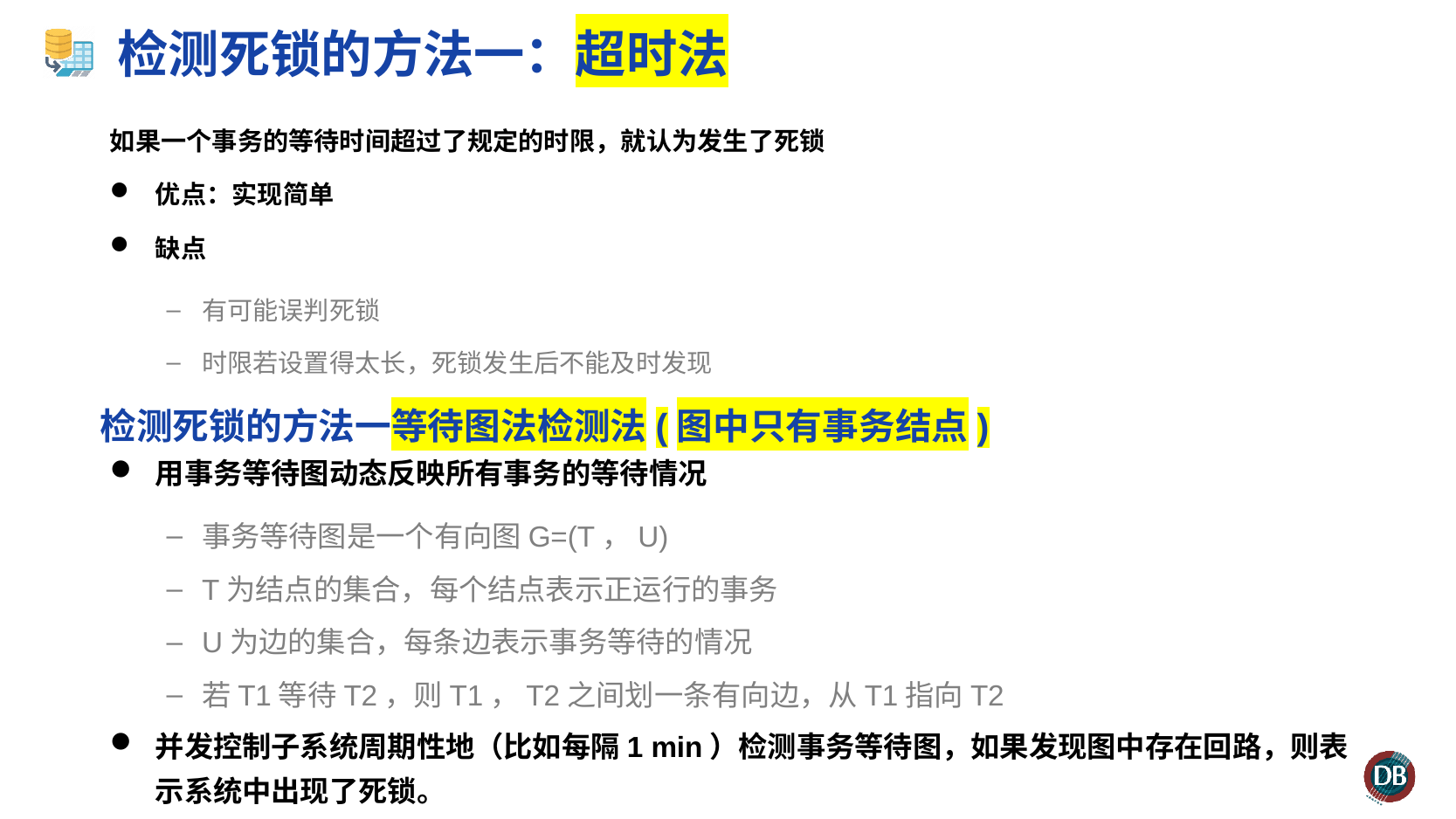

# 检测死锁的方法一：超时法
如果一个事务的等待时间超过了规定的时限，就认为发生了死锁
优点：实现简单
缺点
有可能误判死锁
时限若设置得太长，死锁发生后不能及时发现
检测死锁的方法一等待图法检测法(图中只有事务结点)
用事务等待图动态反映所有事务的等待情况
事务等待图是一个有向图G=(T，U)
T为结点的集合，每个结点表示正运行的事务
U为边的集合，每条边表示事务等待的情况
若T1等待T2，则T1，T2之间划一条有向边，从T1指向T2
并发控制子系统周期性地（比如每隔1 min）检测事务等待图，如果发现图中存在回路，则表示系统中出现了死锁。